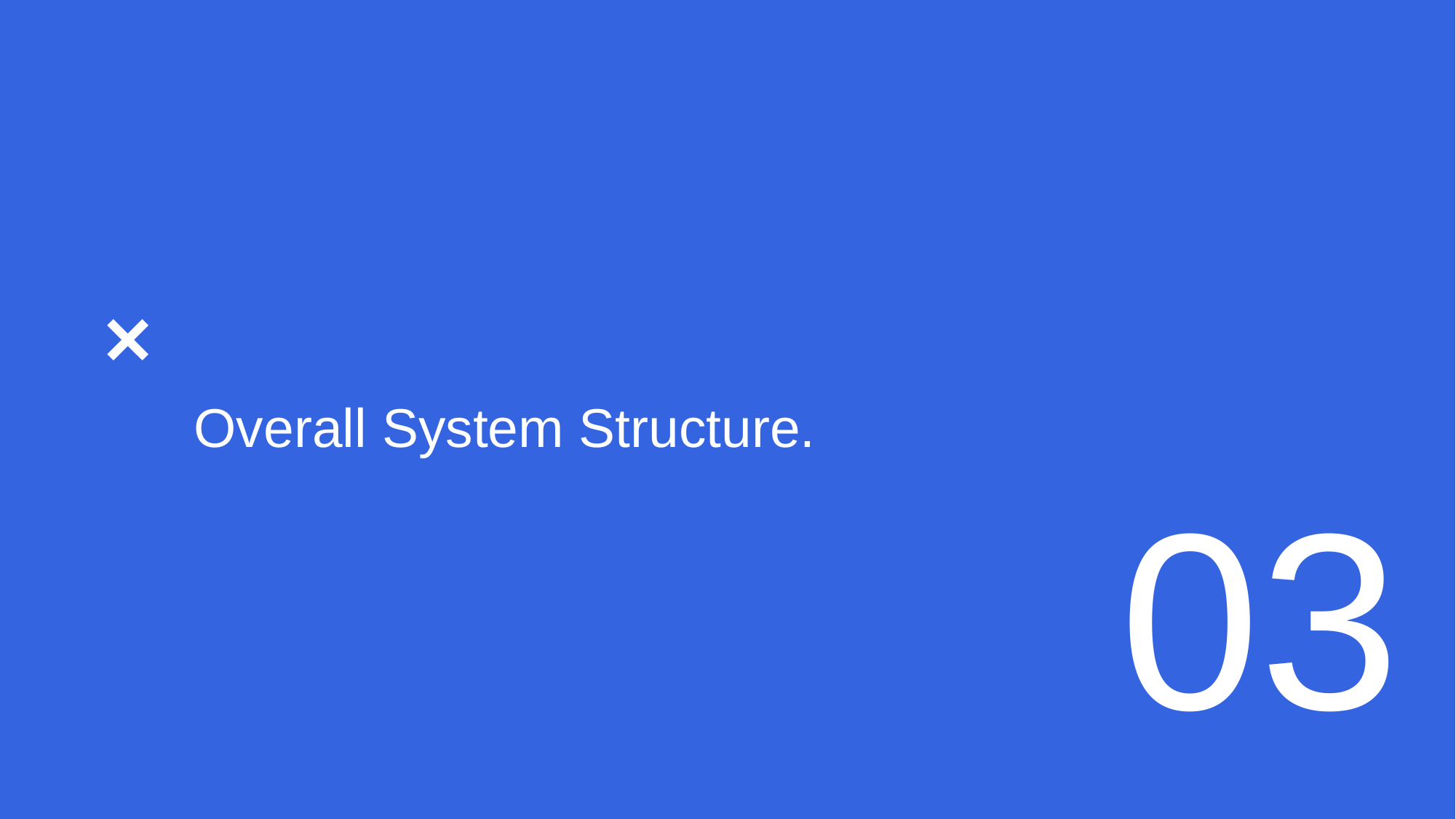

Overall System Structure.
03
전체 시스템 구조